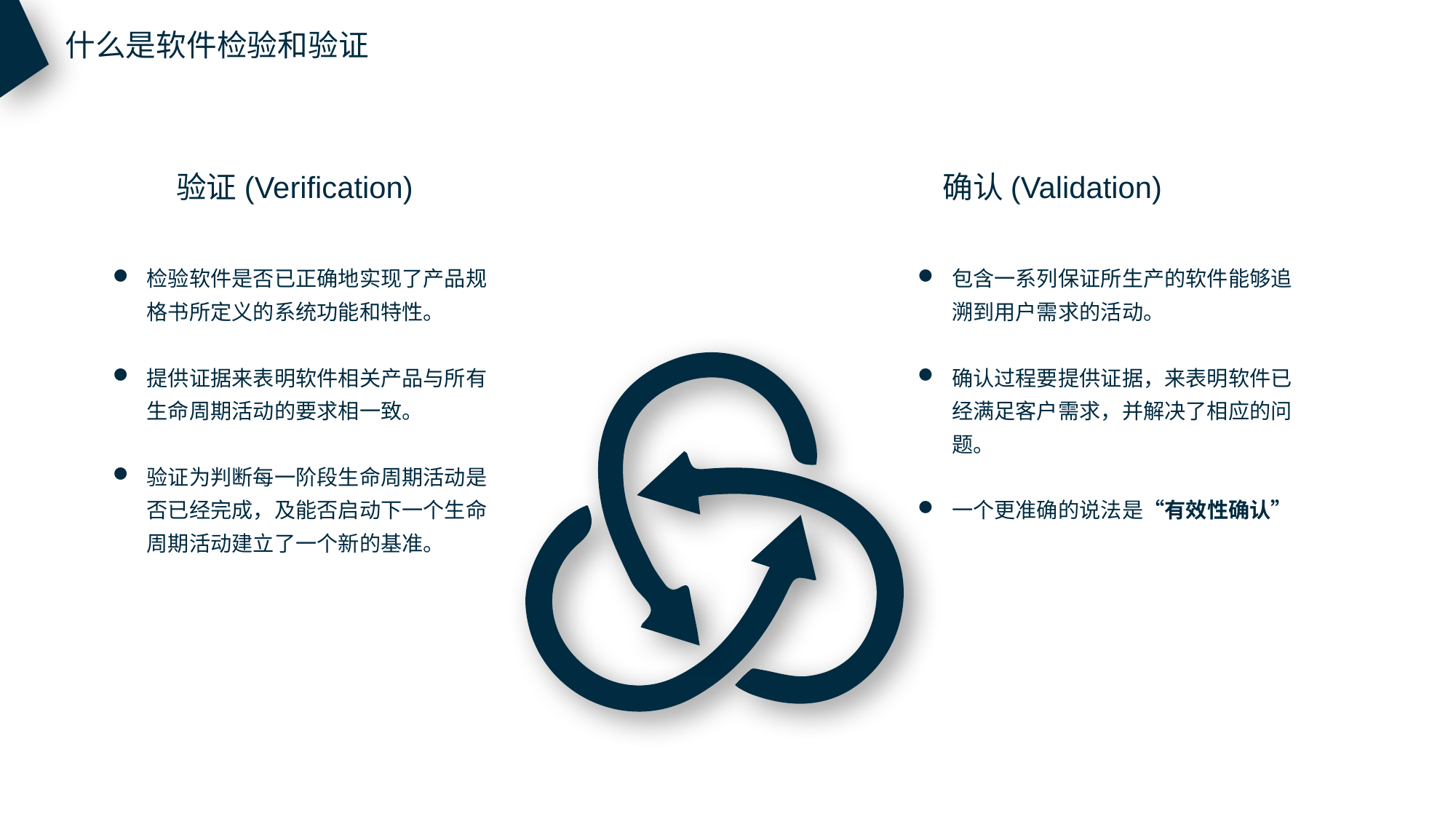

什么是软件检验和验证
验证(Verification)
确认(Validation)
检验软件是否已正确地实现了产品规格书所定义的系统功能和特性。

提供证据来表明软件相关产品与所有生命周期活动的要求相一致。

验证为判断每一阶段生命周期活动是否已经完成，及能否启动下一个生命周期活动建立了一个新的基准。
包含一系列保证所生产的软件能够追溯到用户需求的活动。

确认过程要提供证据，来表明软件已经满足客户需求，并解决了相应的问题。

一个更准确的说法是“有效性确认”